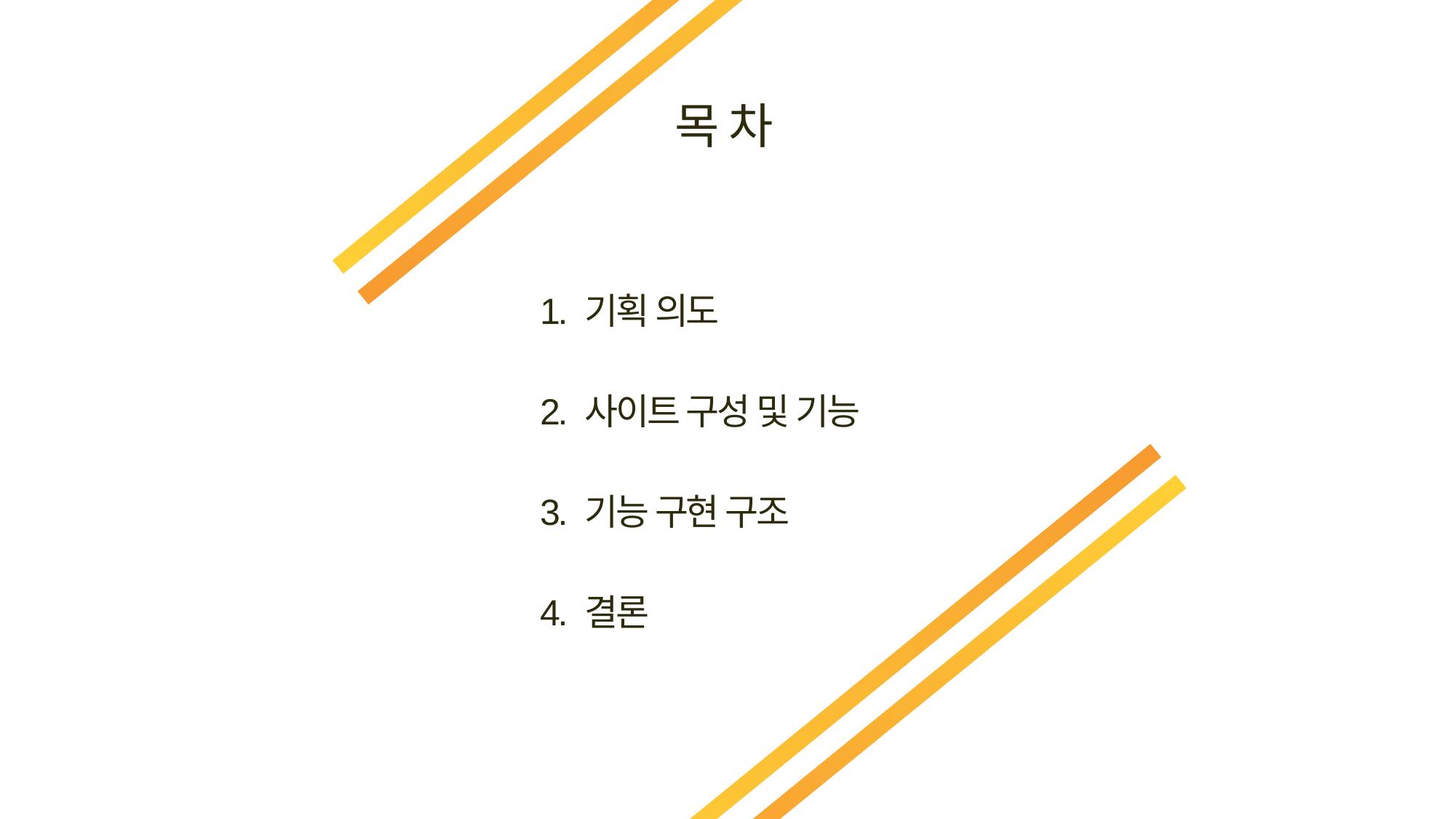

목 차
1. 기획 의도

2. 사이트 구성 및 기능

3. 기능 구현 구조

4. 결론